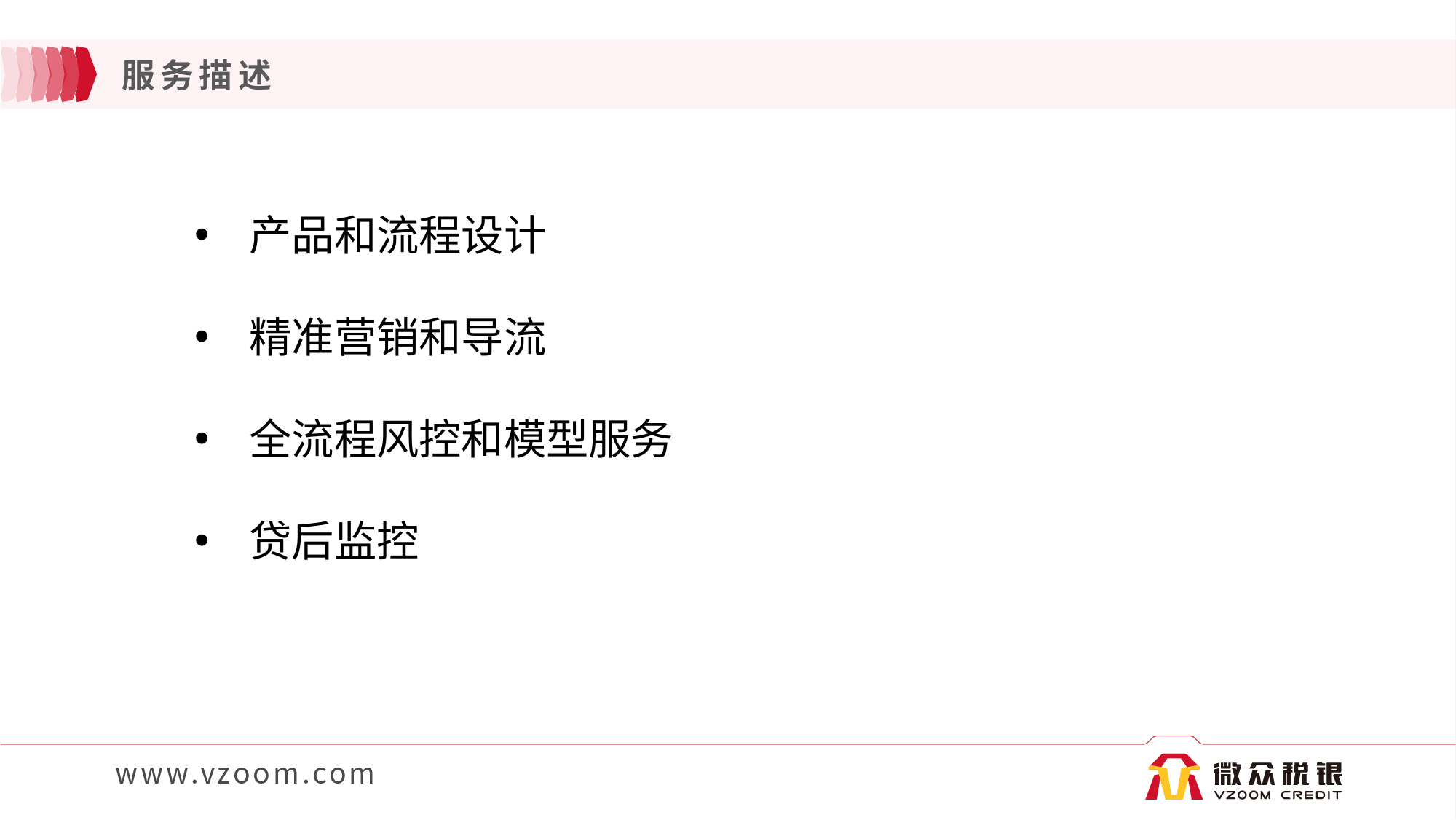

# 服务描述
产品和流程设计

精准营销和导流

全流程风控和模型服务

贷后监控